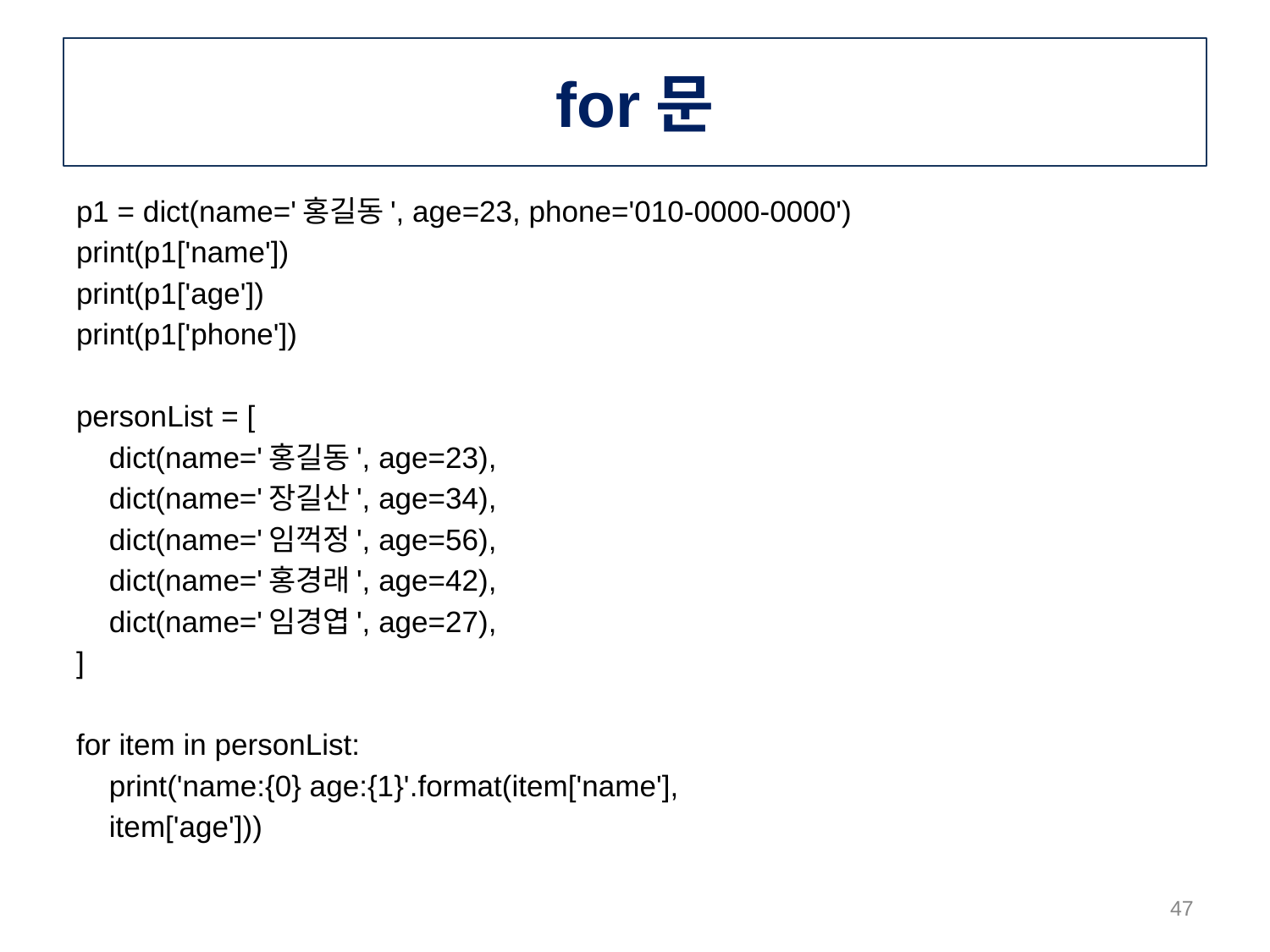

# for문
p1 = dict(name='홍길동', age=23, phone='010-0000-0000')
print(p1['name'])
print(p1['age'])
print(p1['phone'])

personList = [
    dict(name='홍길동', age=23),
    dict(name='장길산', age=34),
    dict(name='임꺽정', age=56),
    dict(name='홍경래', age=42),
    dict(name='임경엽', age=27),
]

for item in personList:
    print('name:{0} age:{1}'.format(item['name'],
    item['age']))

47